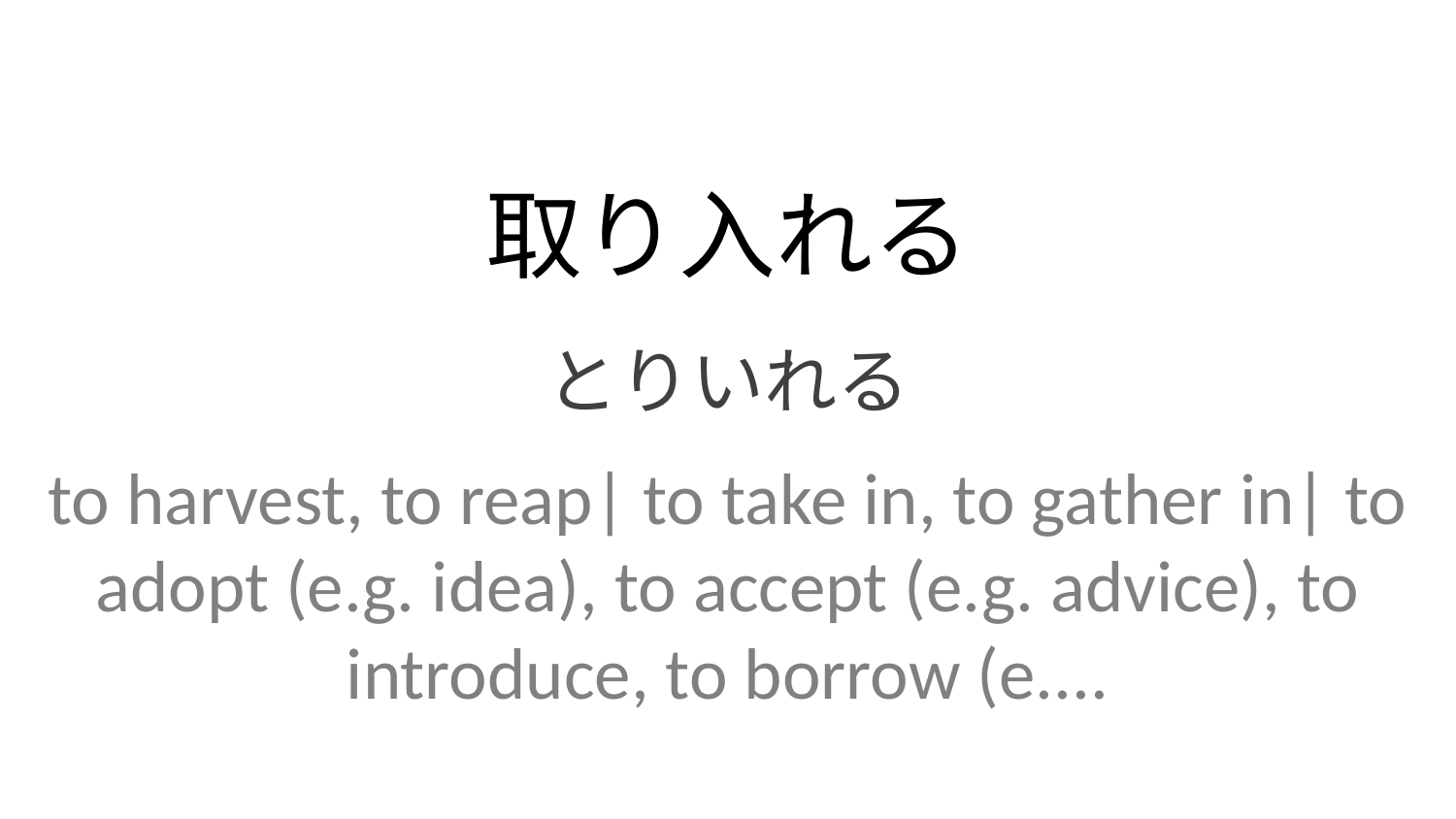

取り入れる

とりいれる
to harvest, to reap| to take in, to gather in| to adopt (e.g. idea), to accept (e.g. advice), to introduce, to borrow (e....